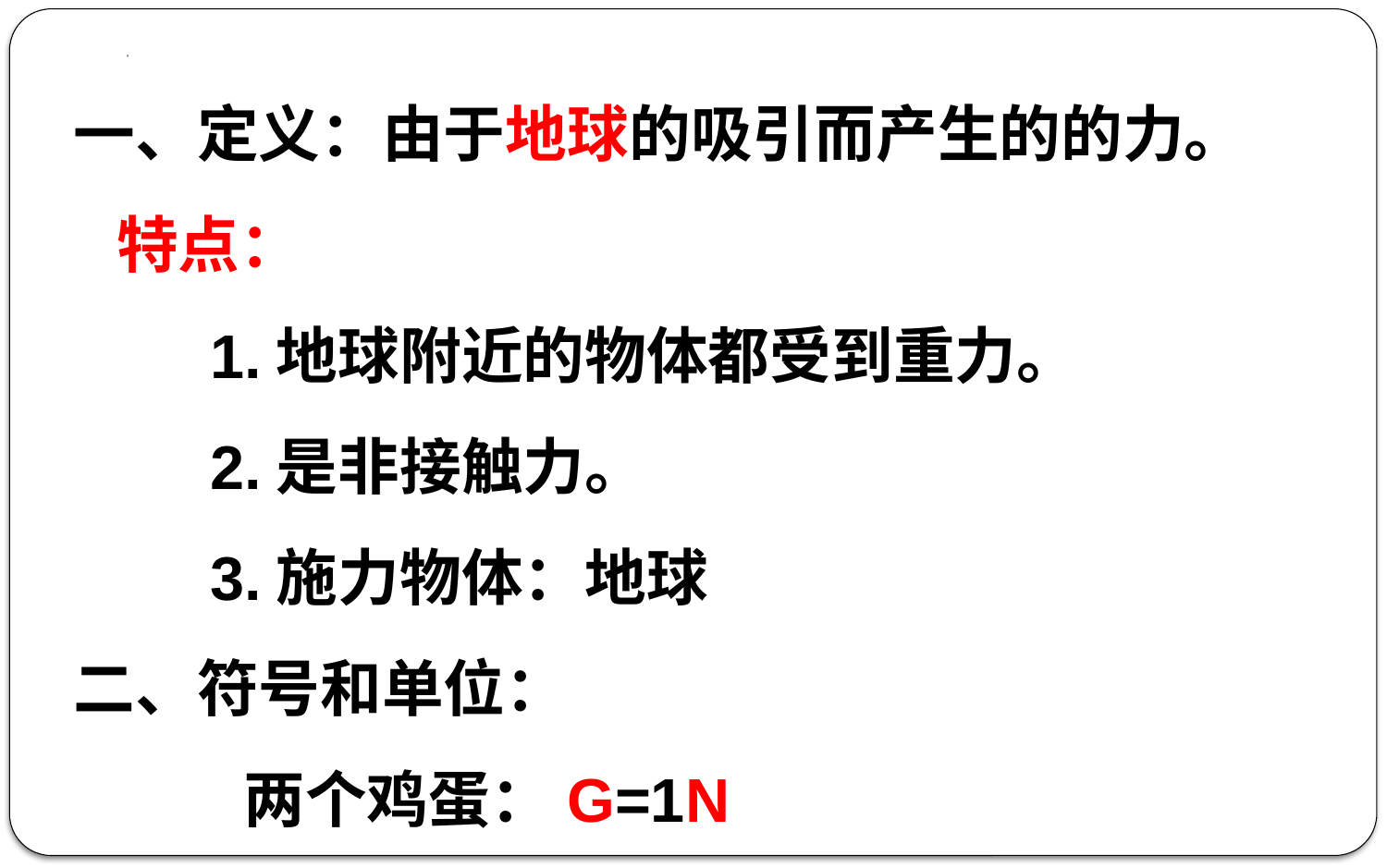

一、定义：由于地球的吸引而产生的的力。
  特点：
        1.地球附近的物体都受到重力。
        2.是非接触力。
        3.施力物体：地球
二、符号和单位：
           两个鸡蛋：G=1N